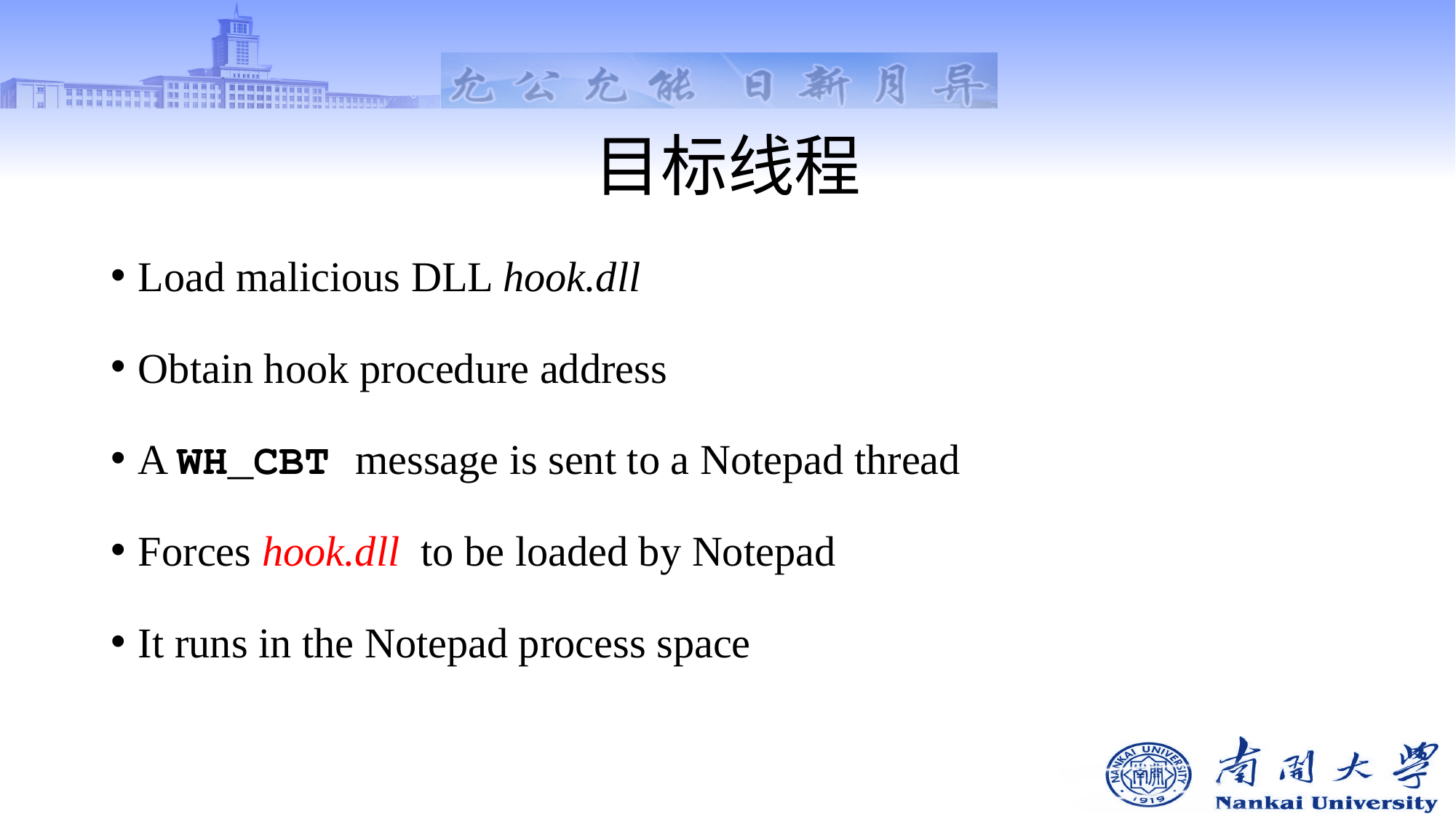

# 目标线程
Load malicious DLL hook.dll
Obtain hook procedure address
A WH_CBT message is sent to a Notepad thread
Forces hook.dll  to be loaded by Notepad
It runs in the Notepad process space